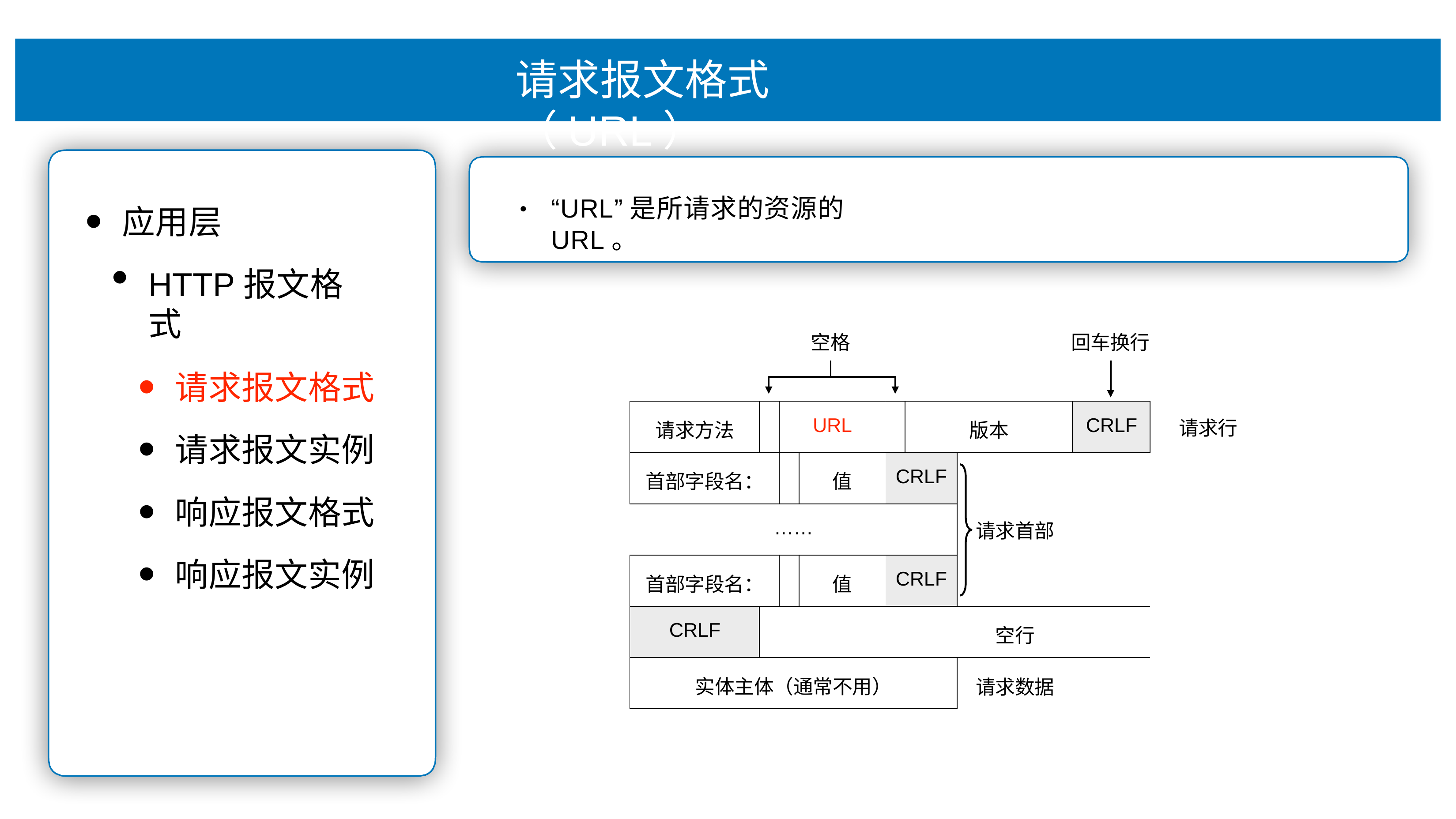

# 请求报⽂格式（URL）

“URL”是所请求的资源的 URL。
应⽤层
HTTP报⽂格式
请求报⽂格式
请求报⽂实例
响应报⽂格式
响应报⽂实例
•
空格
回⻋换⾏

| 请求⽅法 |  | URL |  |  | 版本 |  | CRLF |
| --- | --- | --- | --- | --- | --- | --- | --- |
| ⾸部字段名： |  |  | 值 | CRLF |  | 请求⾸部 |  |
| …… |  |  |  |  |  |  |  |
| ⾸部字段名： |  |  | 值 | CRLF |  |  |  |
| CRLF | 空⾏ |  |  |  |  |  |  |
| 实体主体（通常不⽤） |  |  |  |  |  | 请求数据 |  |
请求⾏